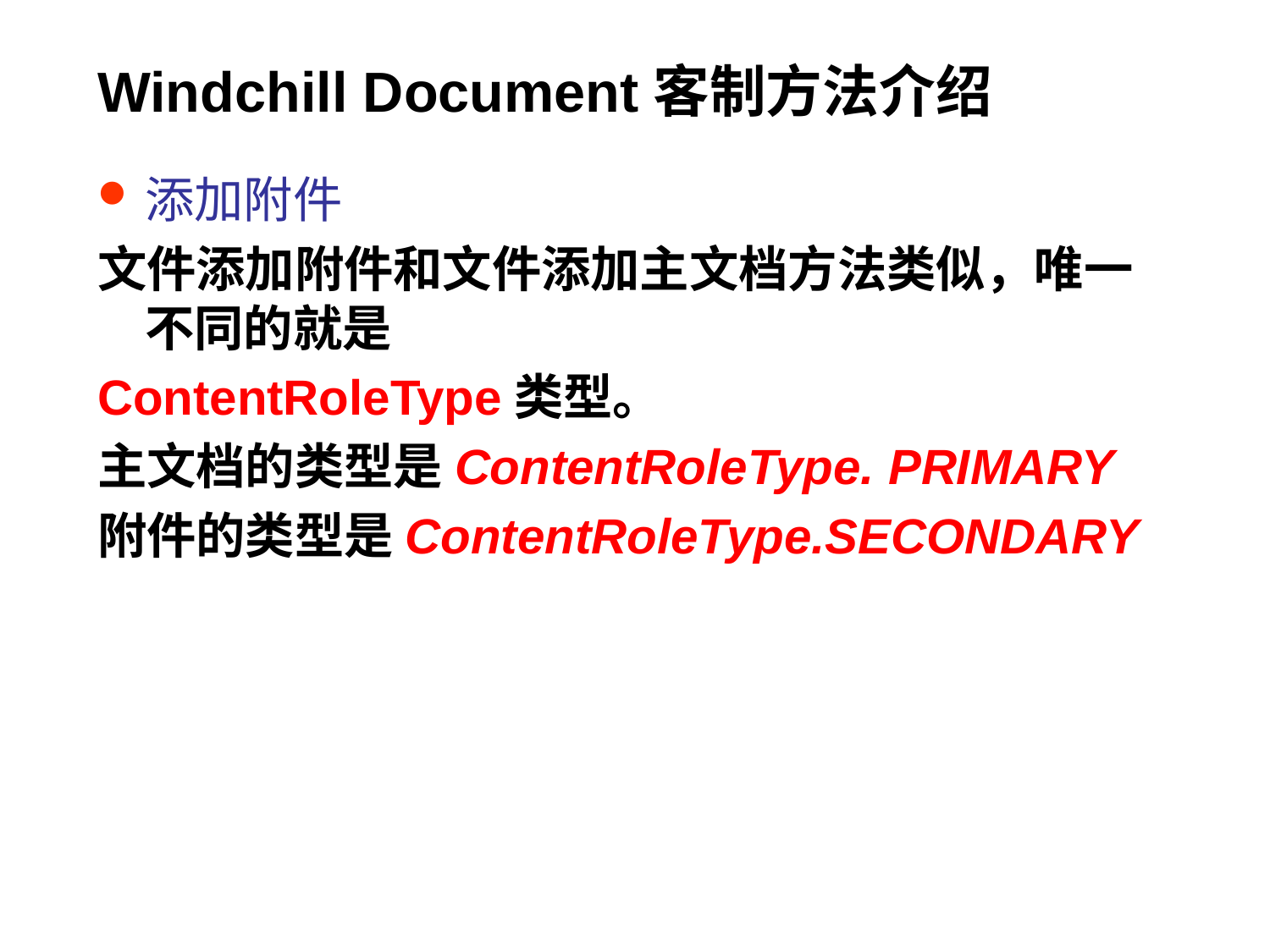

# Windchill Document客制方法介绍
添加附件
文件添加附件和文件添加主文档方法类似，唯一不同的就是
ContentRoleType类型。
主文档的类型是ContentRoleType. PRIMARY
附件的类型是ContentRoleType.SECONDARY